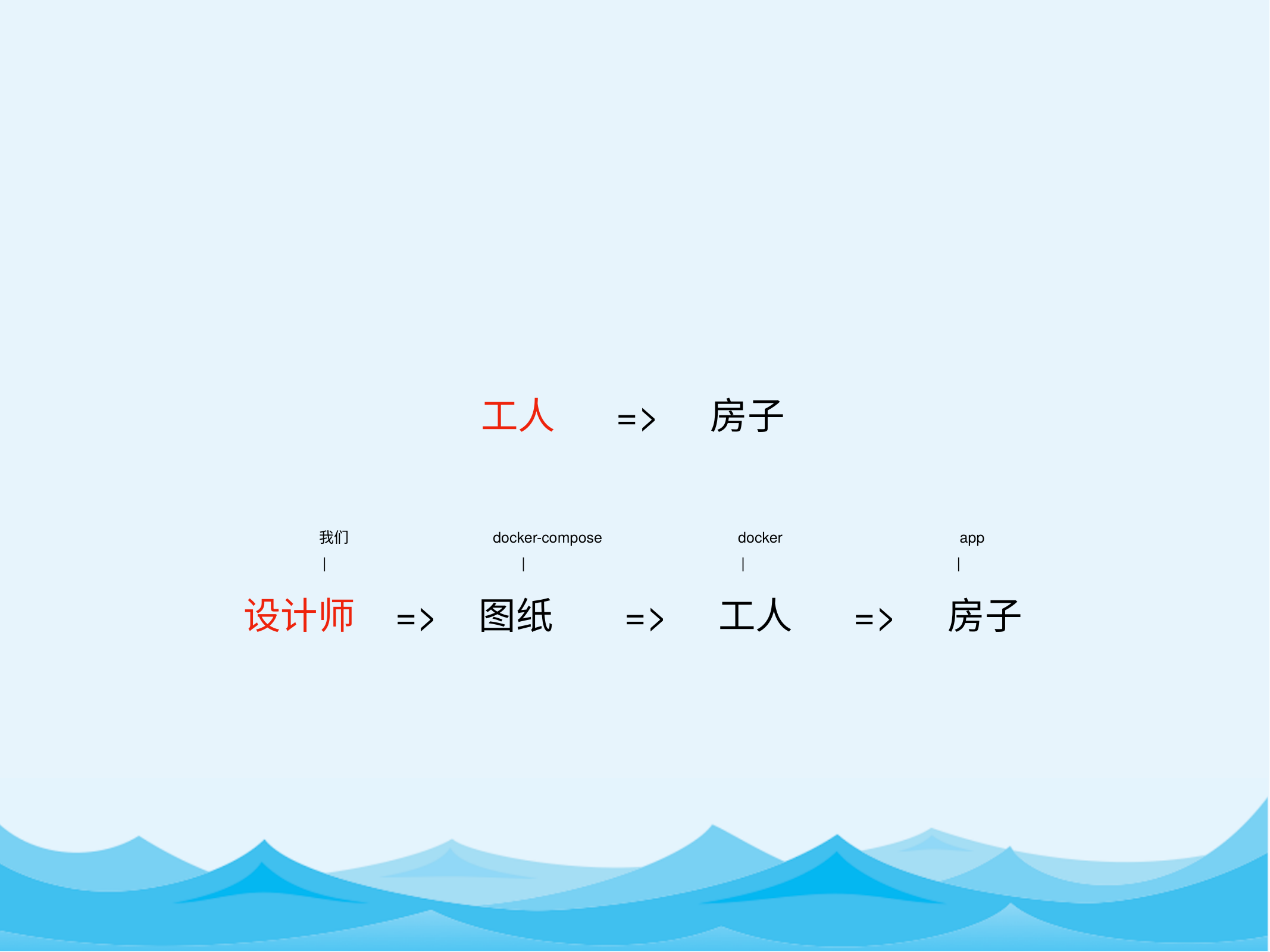

工人     =>    房子
    我们             docker-compose             docker                 app
             |                                               |                                                    |                                                   |
设计师   =>   图纸      =>    工人     =>    房子